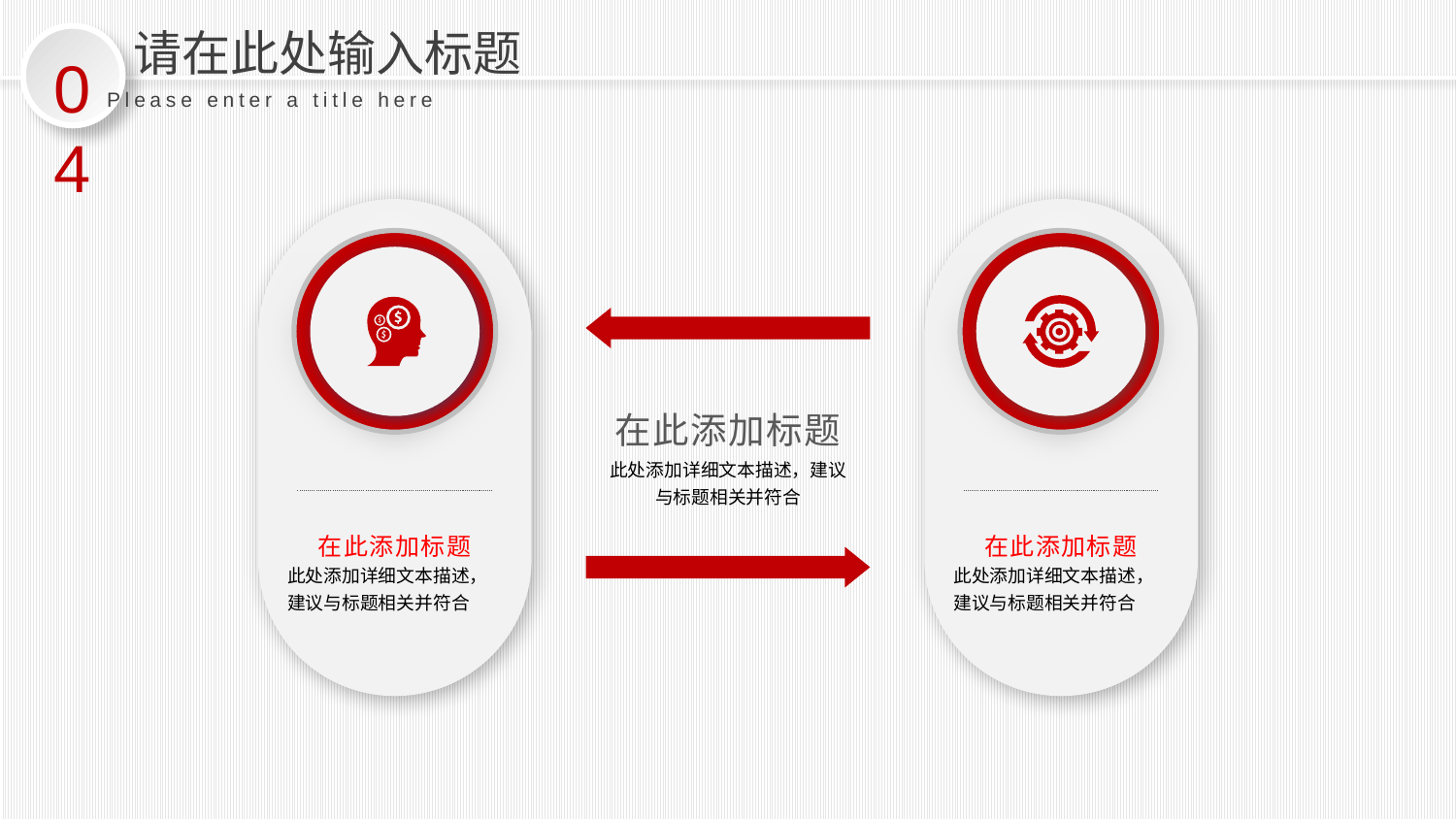

请在此处输入标题

04
Please enter a title here

在此添加标题
此处添加详细文本描述，建议与标题相关并符合
在此添加标题
此处添加详细文本描述，建议与标题相关并符合
在此添加标题
此处添加详细文本描述，建议与标题相关并符合